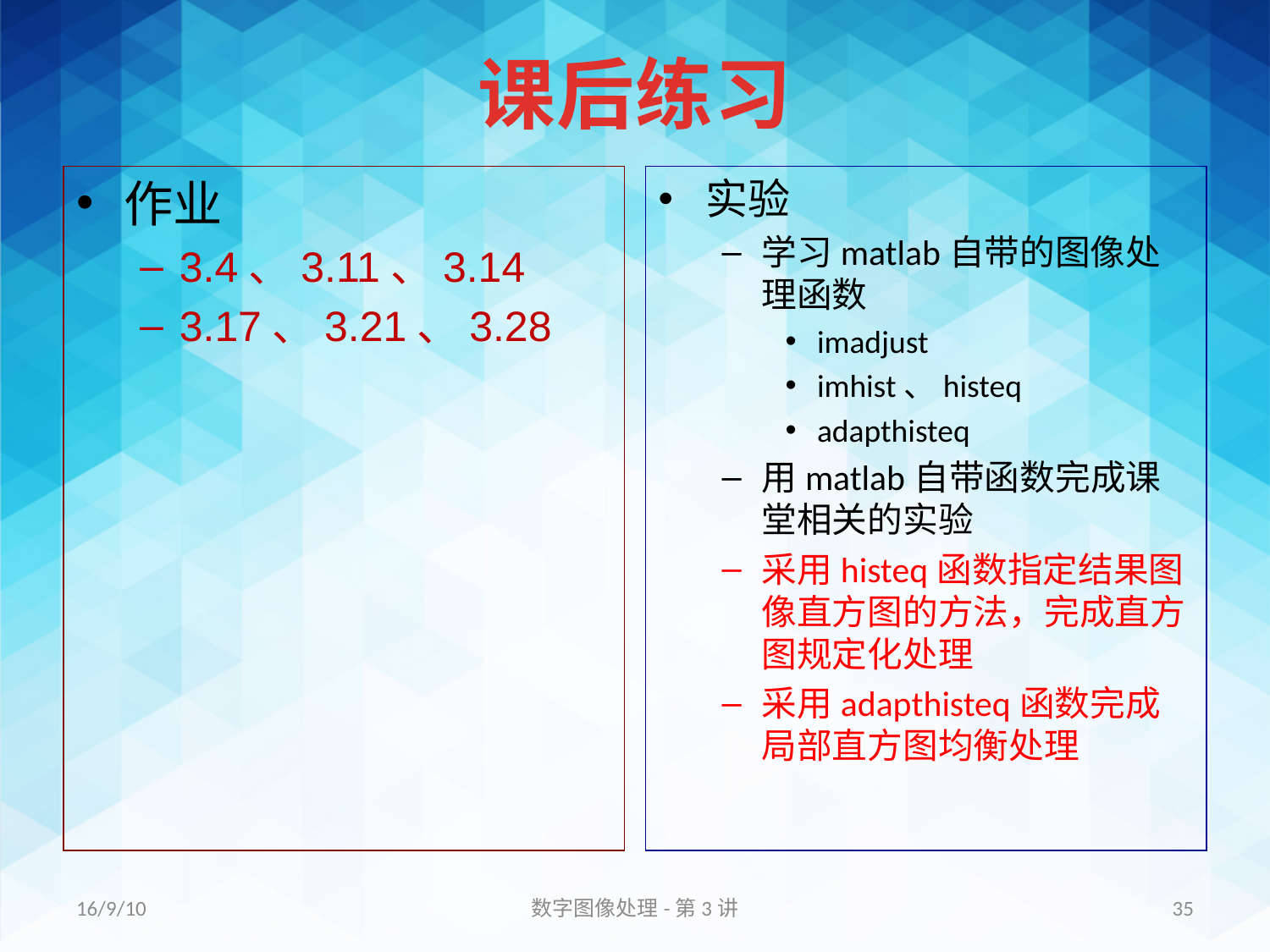

# 课后练习
作业
3.4、3.11、3.14
3.17、3.21、3.28
实验
学习matlab自带的图像处理函数
imadjust
imhist、histeq
adapthisteq
用matlab自带函数完成课堂相关的实验
采用histeq函数指定结果图像直方图的方法，完成直方图规定化处理
采用adapthisteq函数完成局部直方图均衡处理
16/9/10
数字图像处理-第3讲
35